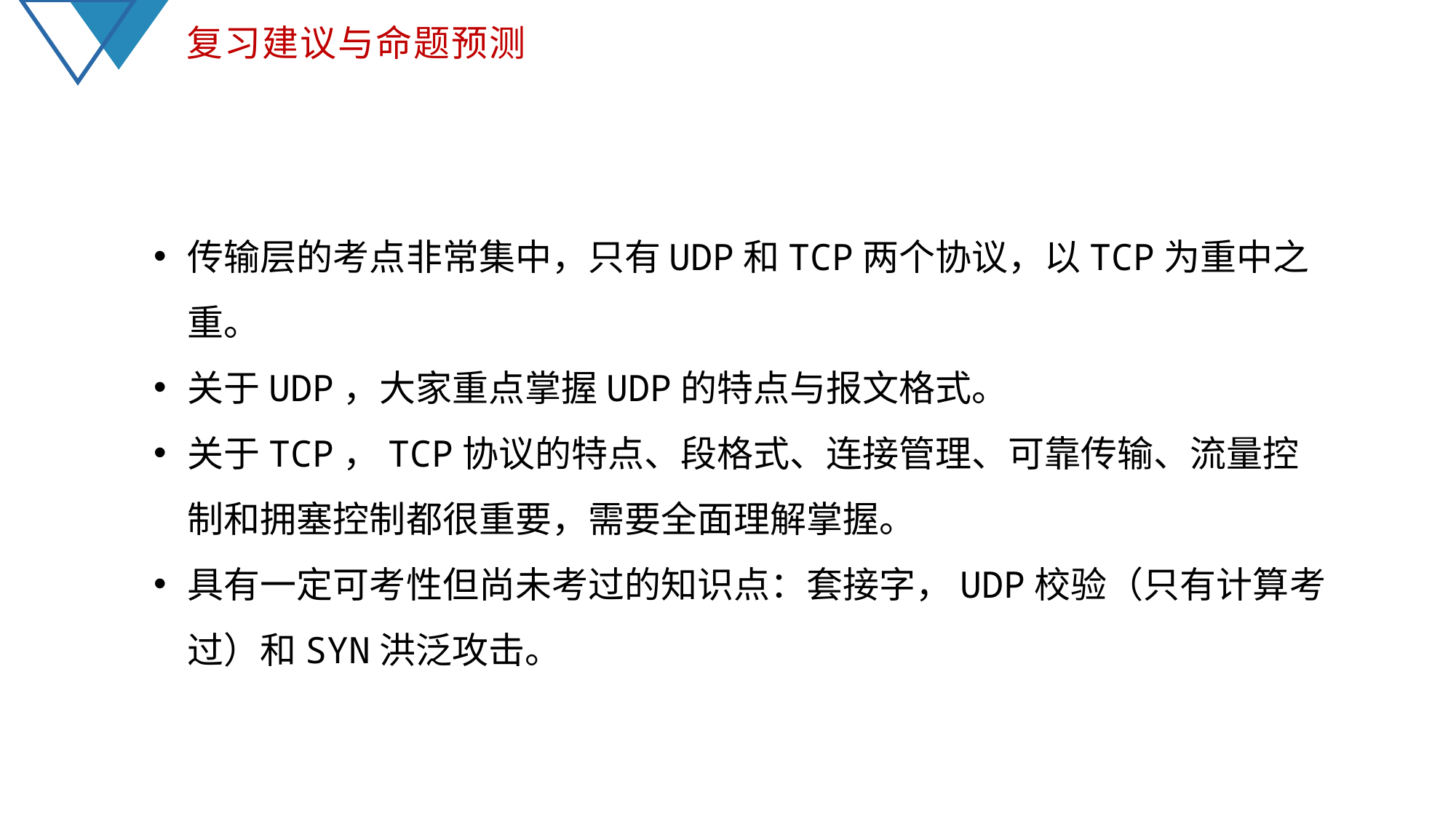

复习建议与命题预测

传输层的考点非常集中，只有UDP和TCP两个协议，以TCP为重中之重。
关于UDP，大家重点掌握UDP的特点与报文格式。
关于TCP，TCP协议的特点、段格式、连接管理、可靠传输、流量控制和拥塞控制都很重要，需要全面理解掌握。
具有一定可考性但尚未考过的知识点：套接字，UDP校验（只有计算考过）和SYN洪泛攻击。